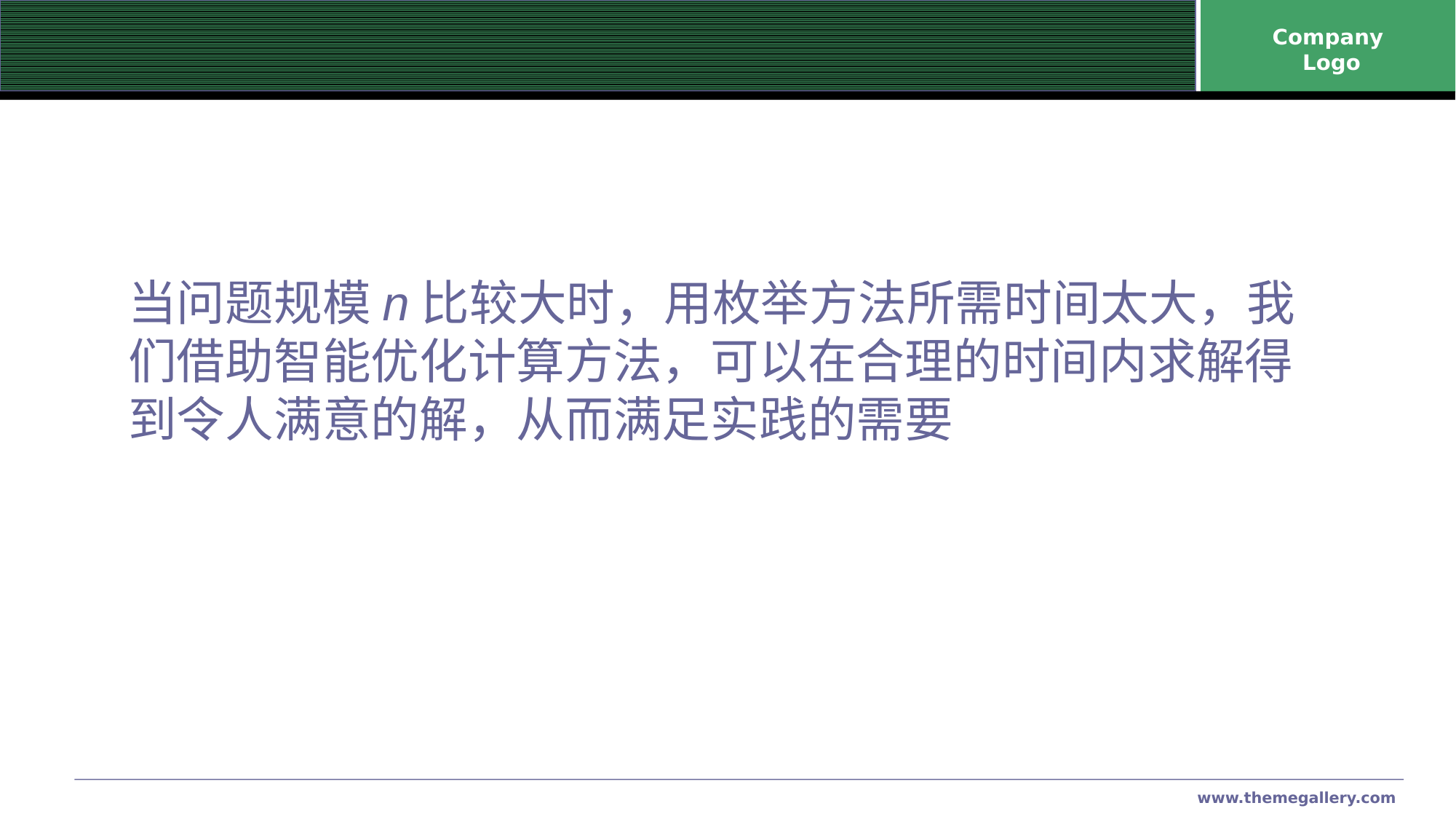

Company
 Logo
当问题规模n比较大时，用枚举方法所需时间太大，我们借助智能优化计算方法，可以在合理的时间内求解得到令人满意的解，从而满足实践的需要
www.themegallery.com